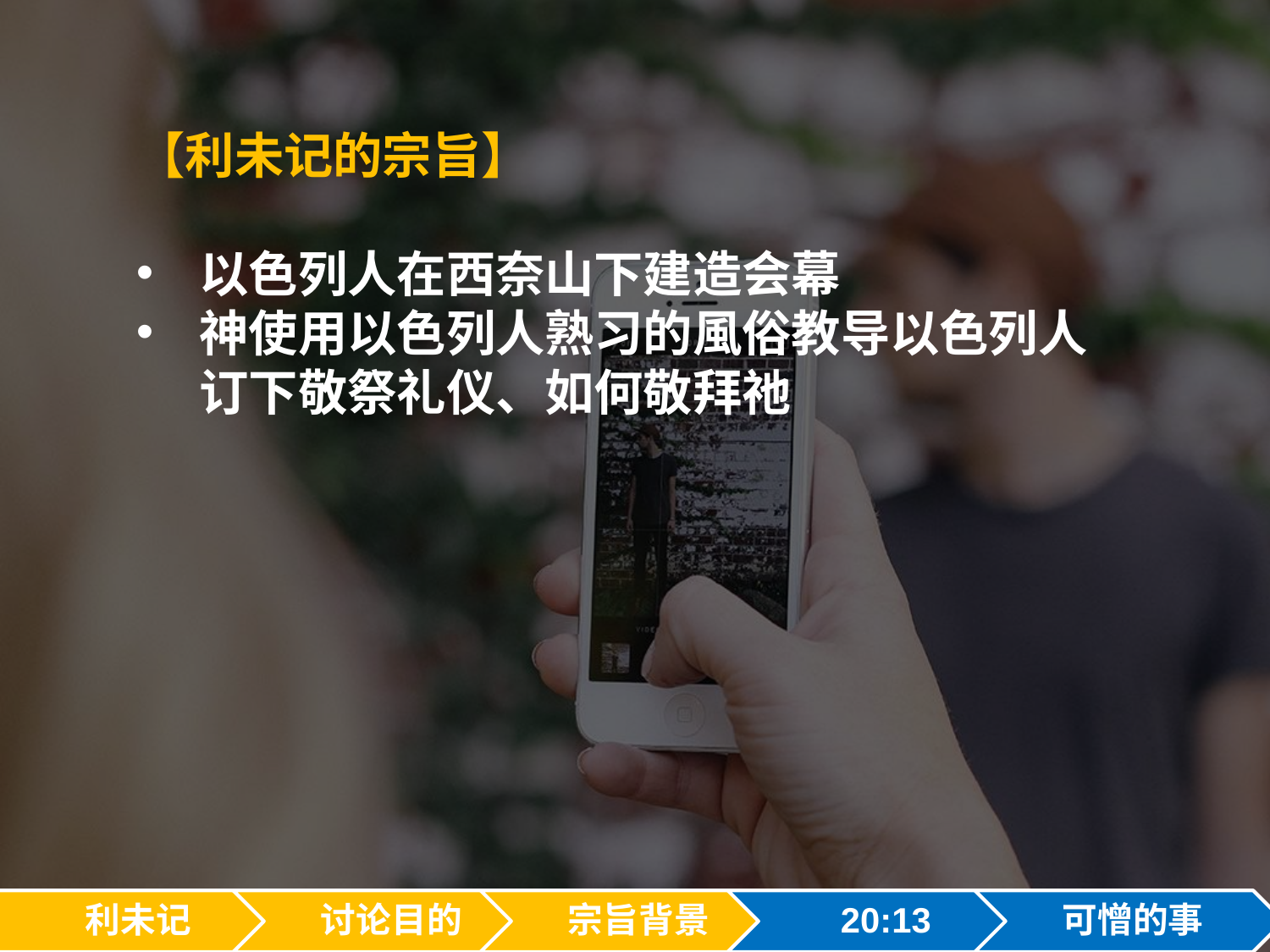

【利未记的宗旨】

以色列人在西奈山下建造会幕
神使用以色列人熟习的風俗教导以色列人订下敬祭礼仪、如何敬拜祂

利未记
讨论目的
宗旨背景
20:13
可憎的事